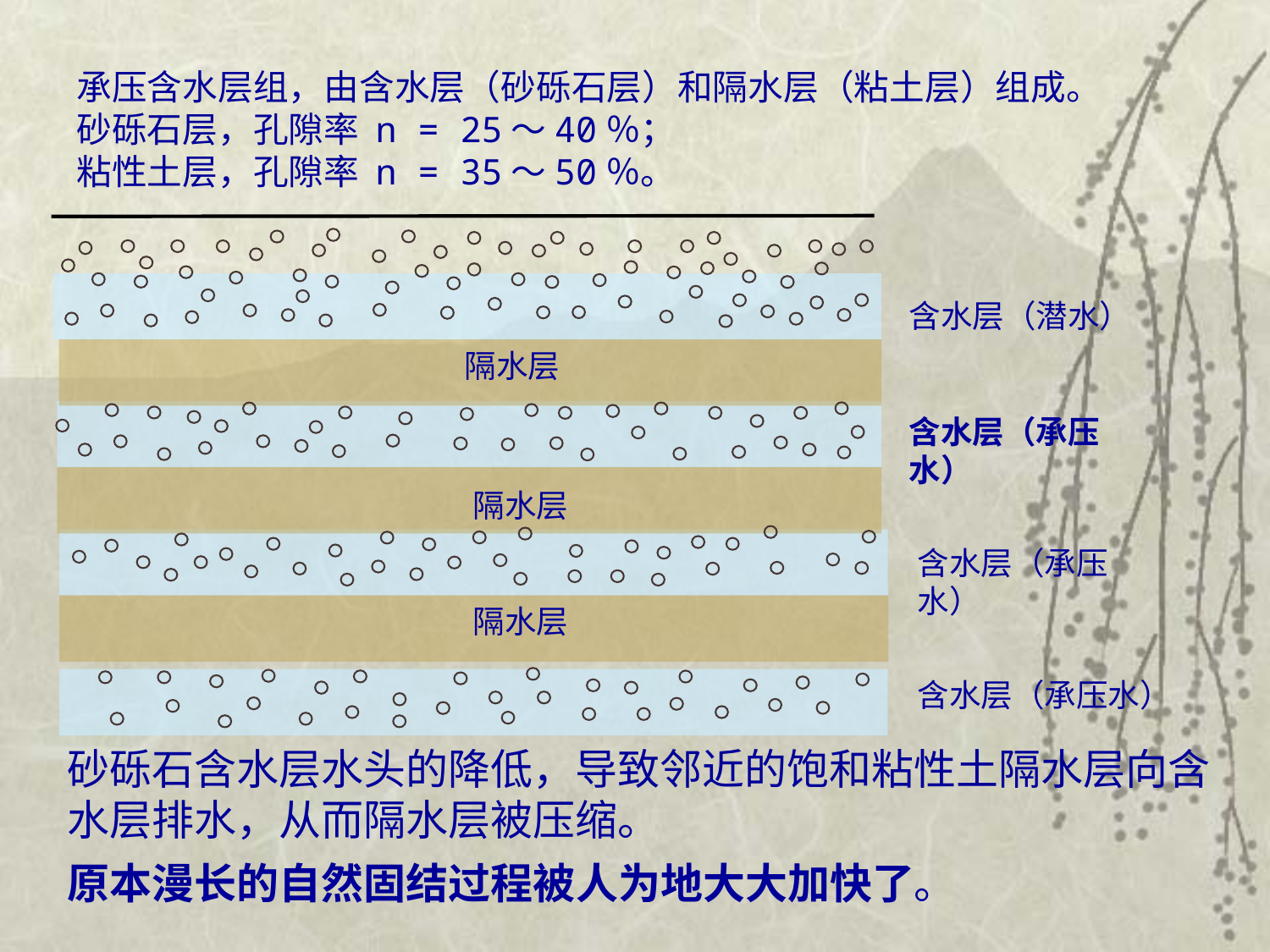

承压含水层组，由含水层（砂砾石层）和隔水层（粘土层）组成。
砂砾石层，孔隙率 n = 25～40％；
粘性土层，孔隙率 n = 35～50％。

含水层（潜水）

隔水层

含水层（承压水）

隔水层

含水层（承压水）

隔水层

含水层（承压水）

砂砾石含水层水头的降低，导致邻近的饱和粘性土隔水层向含水层排水，从而隔水层被压缩。
原本漫长的自然固结过程被人为地大大加快了。